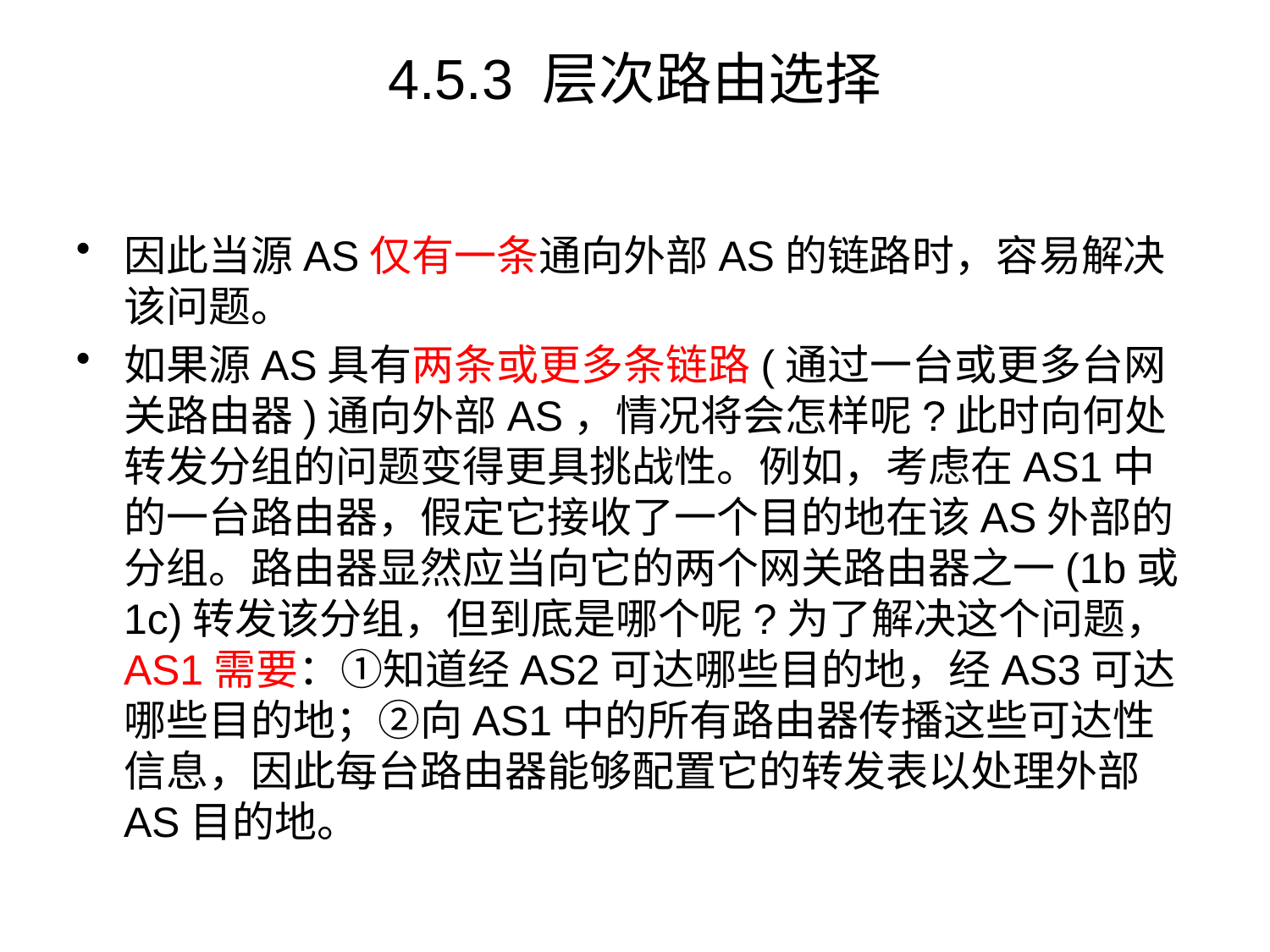

# 4.5.3 层次路由选择
因此当源AS仅有一条通向外部AS的链路时，容易解决该问题。
如果源AS具有两条或更多条链路(通过一台或更多台网关路由器)通向外部AS，情况将会怎样呢?此时向何处转发分组的问题变得更具挑战性。例如，考虑在AS1中的一台路由器，假定它接收了一个目的地在该AS外部的分组。路由器显然应当向它的两个网关路由器之一(1b或1c)转发该分组，但到底是哪个呢?为了解决这个问题，AS1需要：①知道经AS2可达哪些目的地，经AS3可达哪些目的地；②向AS1中的所有路由器传播这些可达性信息，因此每台路由器能够配置它的转发表以处理外部AS目的地。